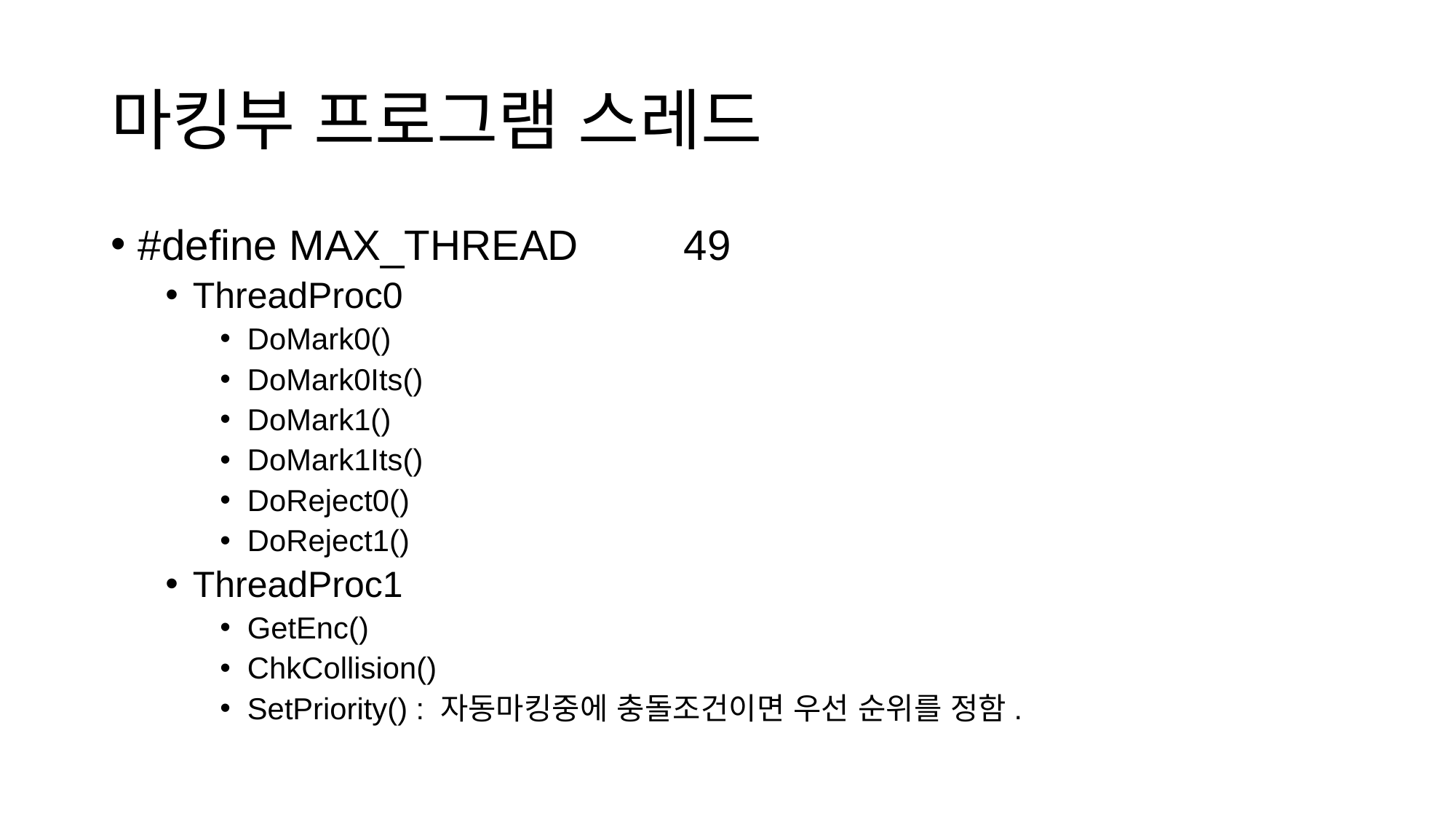

# 마킹부 프로그램 스레드
#define MAX_THREAD	49
ThreadProc0
DoMark0()
DoMark0Its()
DoMark1()
DoMark1Its()
DoReject0()
DoReject1()
ThreadProc1
GetEnc()
ChkCollision()
SetPriority() : 자동마킹중에 충돌조건이면 우선 순위를 정함.